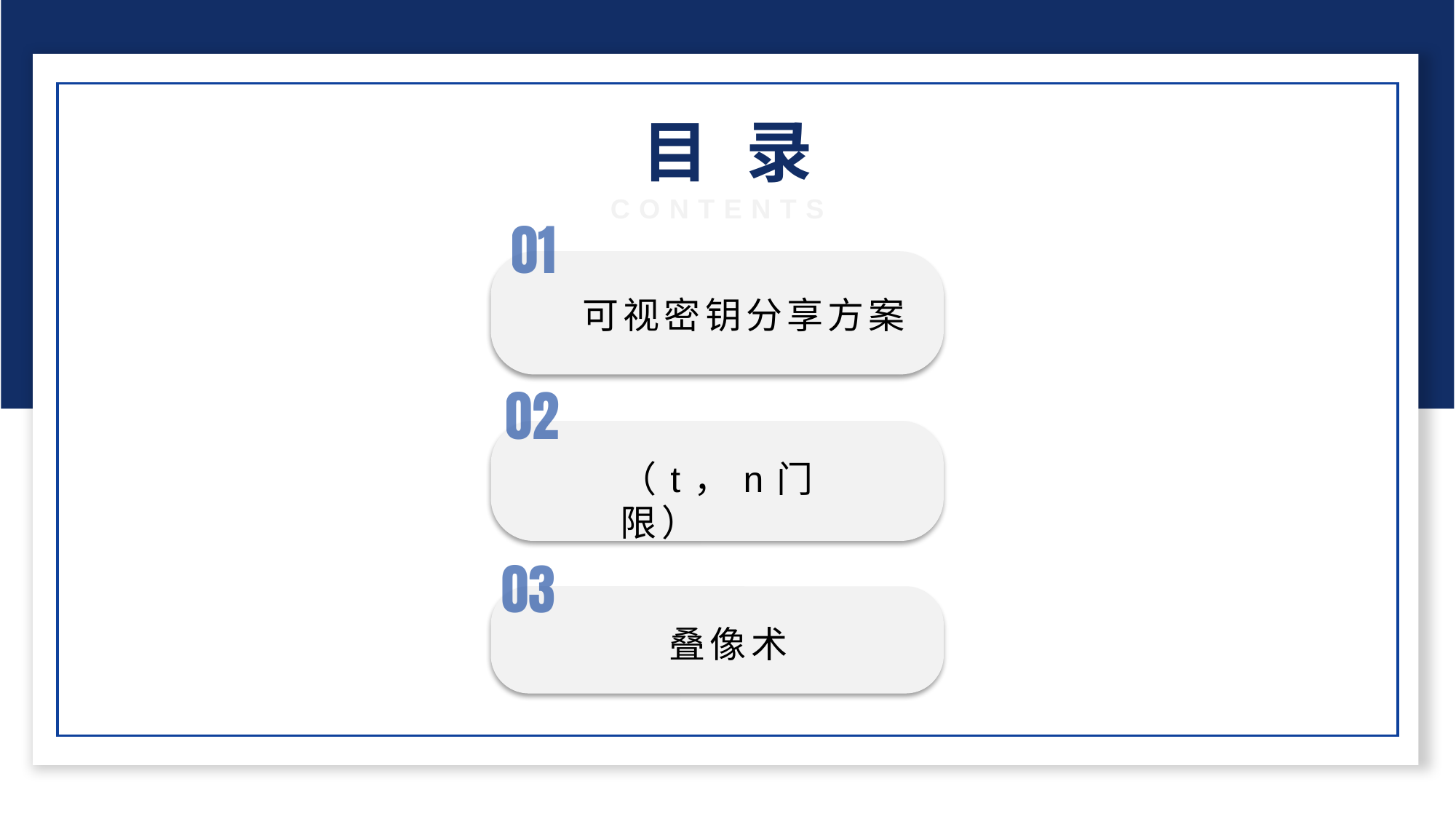

目录
CONTENTS
01

可视密钥分享方案
02

（t，n门限）
03

叠像术